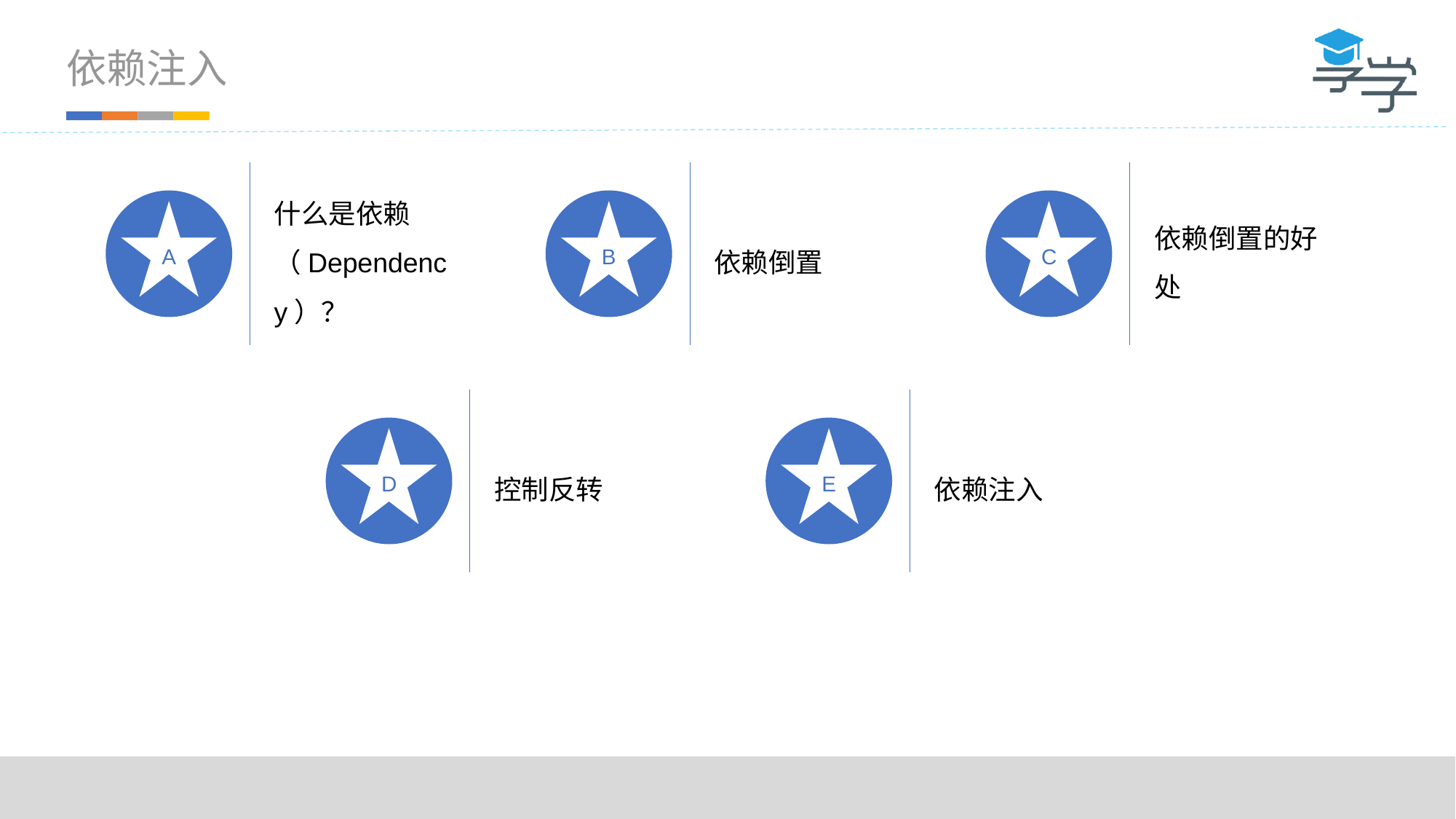

依赖注入

什么是依赖（Dependency）？

A
依赖倒置

B
依赖倒置的好处

C
控制反转

D
依赖注入

E